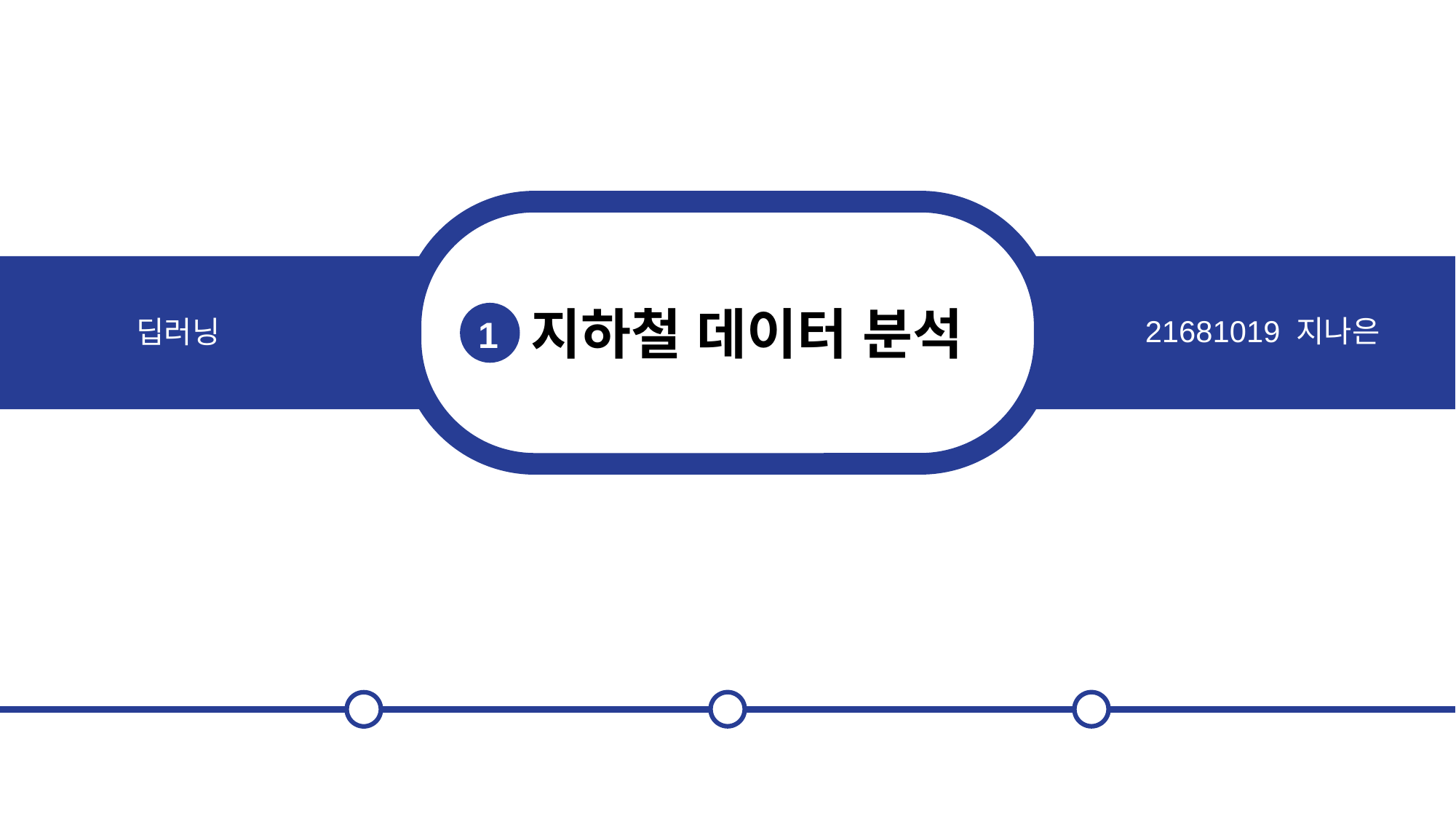

지하철 데이터 분석

1
21681019 지나은
딥러닝